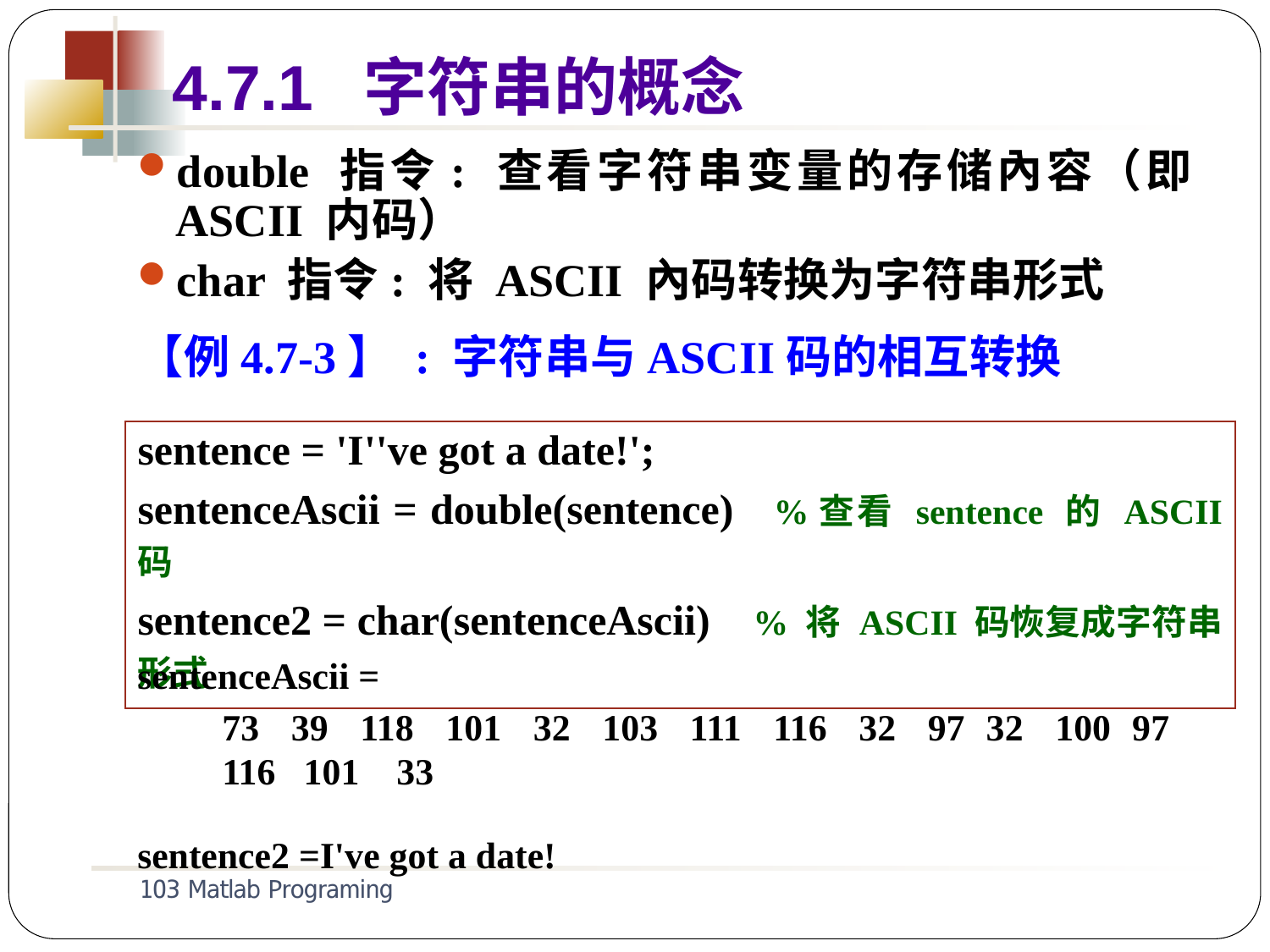

4.7.1  字符串的概念
double 指令: 查看字符串变量的存储內容（即 ASCII 内码）
char 指令: 将 ASCII 內码转换为字符串形式
【例4.7-3】 : 字符串与ASCII码的相互转换
| sentence = 'I''ve got a date!'; sentenceAscii = double(sentence) %查看 sentence 的 ASCII 码 sentence2 = char(sentenceAscii) % 将 ASCII 码恢复成字符串形式 |
| --- |
sentenceAscii =
	73   39   118   101   32   103   111   116   32   97  32   100  97   116   101    33
sentence2 =I've got a date!
103 Matlab Programing